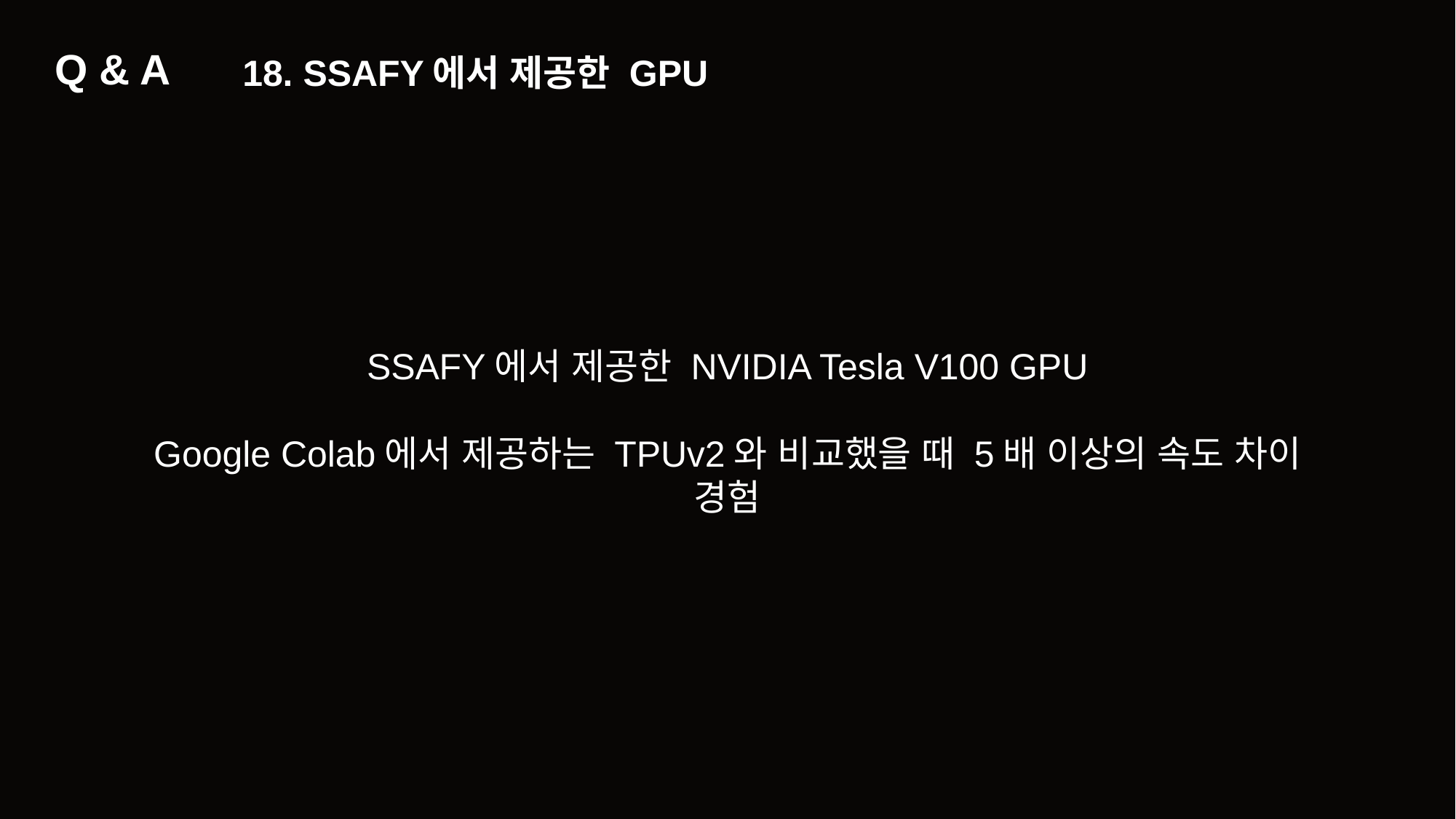

Q & A
18. SSAFY에서 제공한 GPU
SSAFY에서 제공한 NVIDIA Tesla V100 GPU

Google Colab에서 제공하는 TPUv2와 비교했을 때 5배 이상의 속도 차이 경험